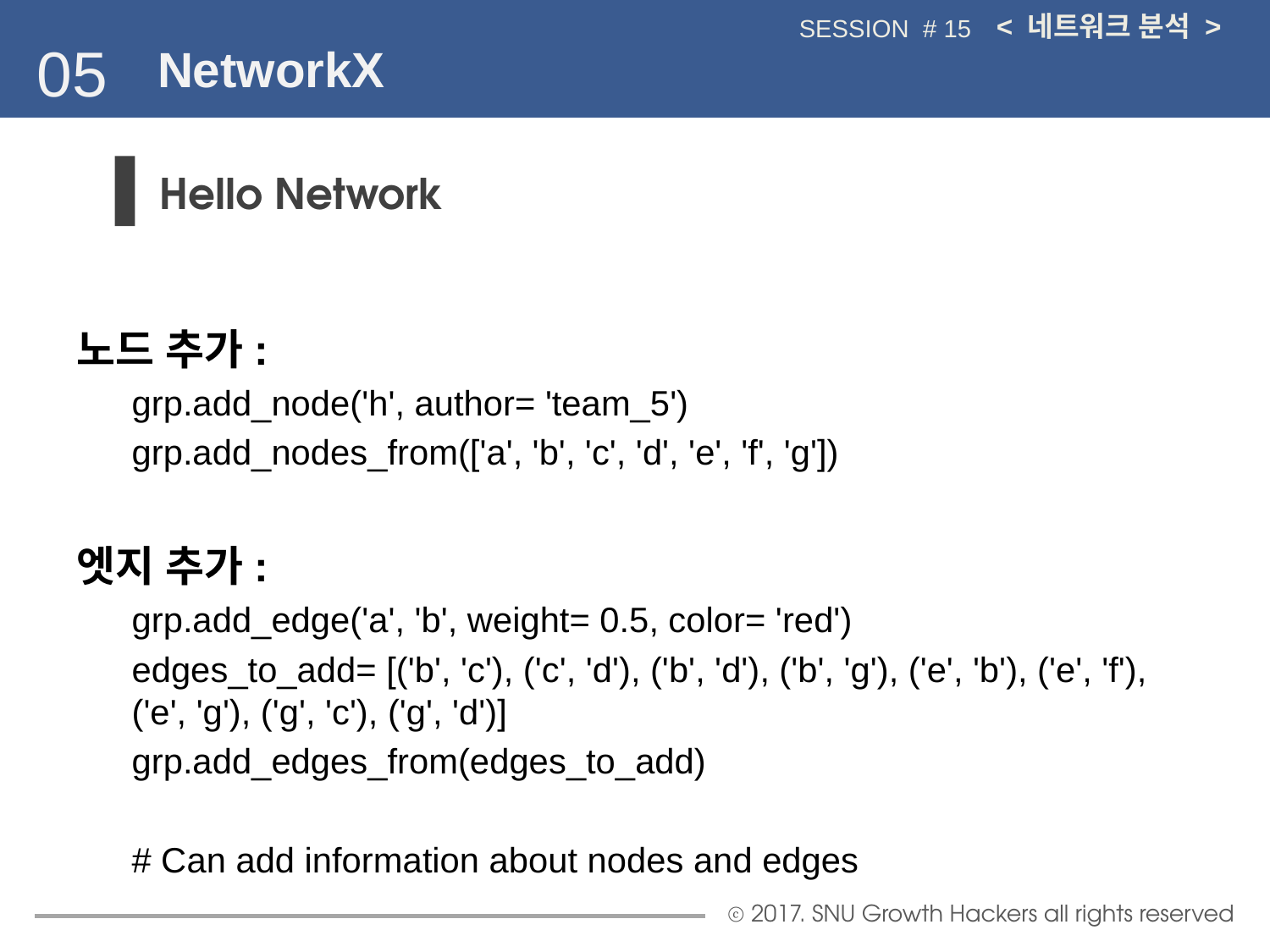

< 네트워크 분석 >
SESSION  # 15
05
NetworkX

Hello Network
노드 추가:
grp.add_node('h', author= 'team_5')
grp.add_nodes_from(['a', 'b', 'c', 'd', 'e', 'f', 'g'])

엣지 추가:
grp.add_edge('a', 'b', weight= 0.5, color= 'red')
edges_to_add= [('b', 'c'), ('c', 'd'), ('b', 'd'), ('b', 'g'), ('e', 'b'), ('e', 'f'), ('e', 'g'), ('g', 'c'), ('g', 'd')]
grp.add_edges_from(edges_to_add)

# Can add information about nodes and edges

ⓒ 2017. SNU Growth Hackers all rights reserved